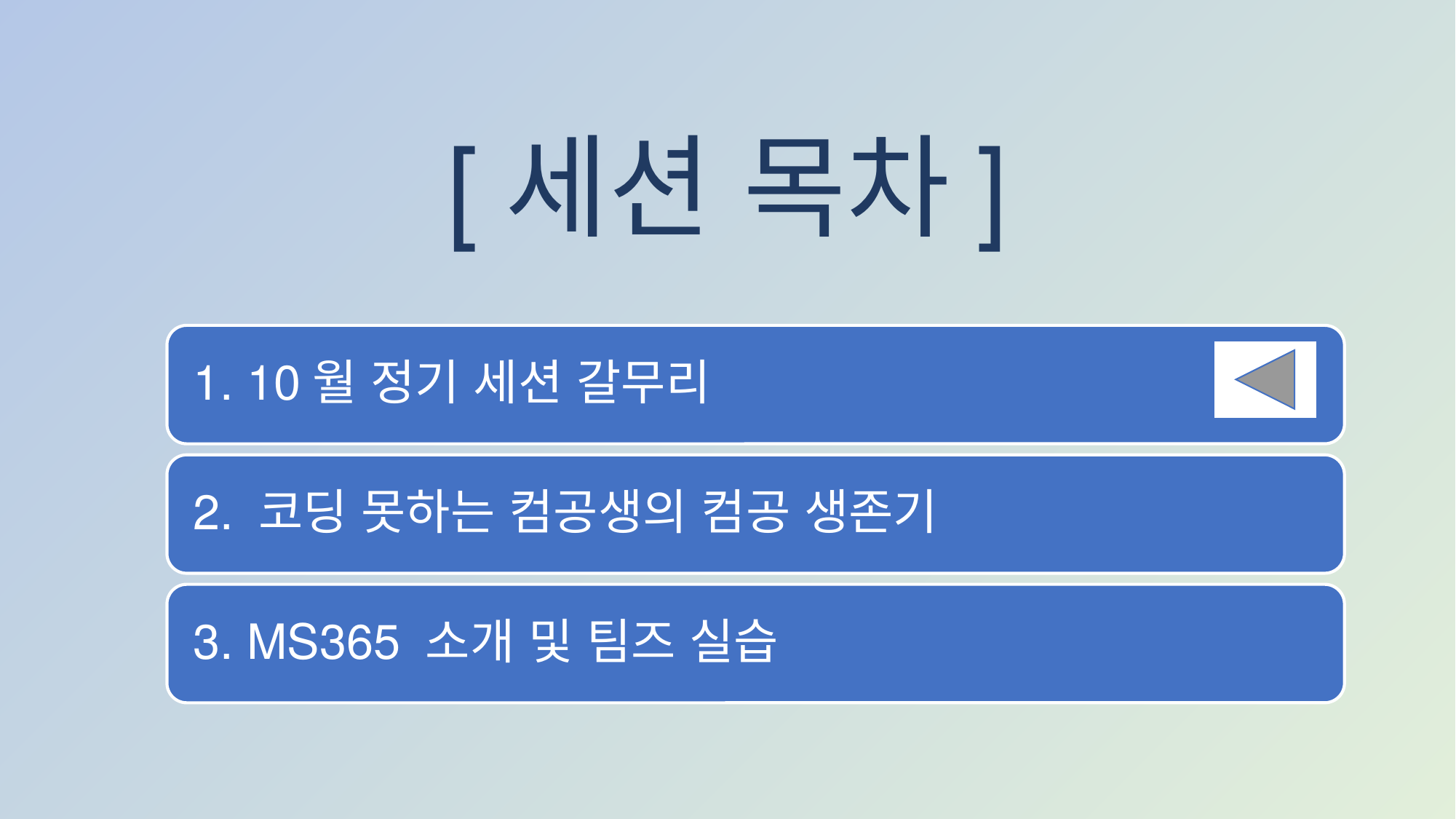

[세션 목차]
1. 10월 정기 세션 갈무리
2. 코딩 못하는 컴공생의 컴공 생존기
3. MS365 소개 및 팀즈 실습